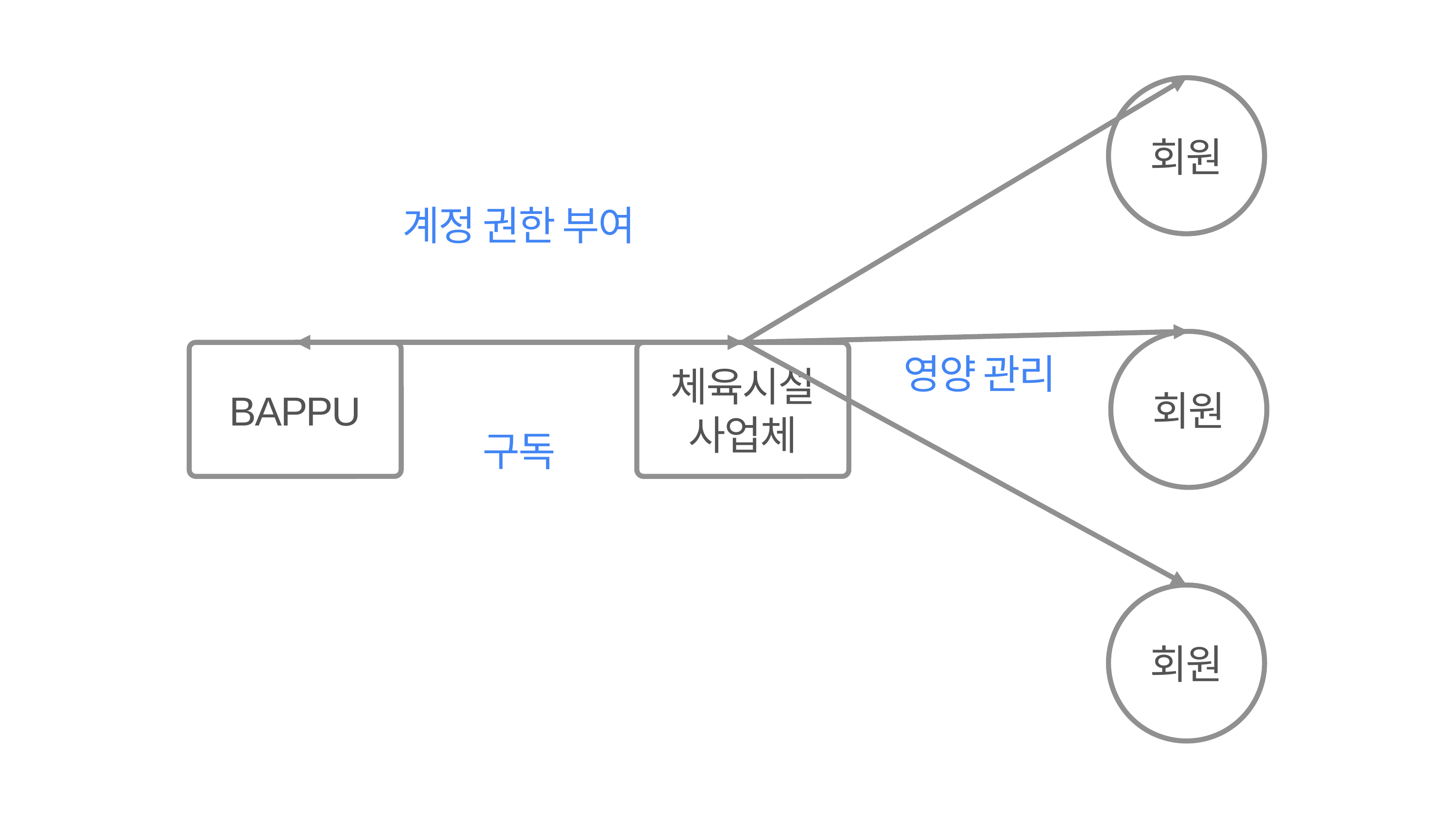

회원
계정 권한 부여
회원
BAPPU
체육시설
사업체
영양 관리
구독
회원